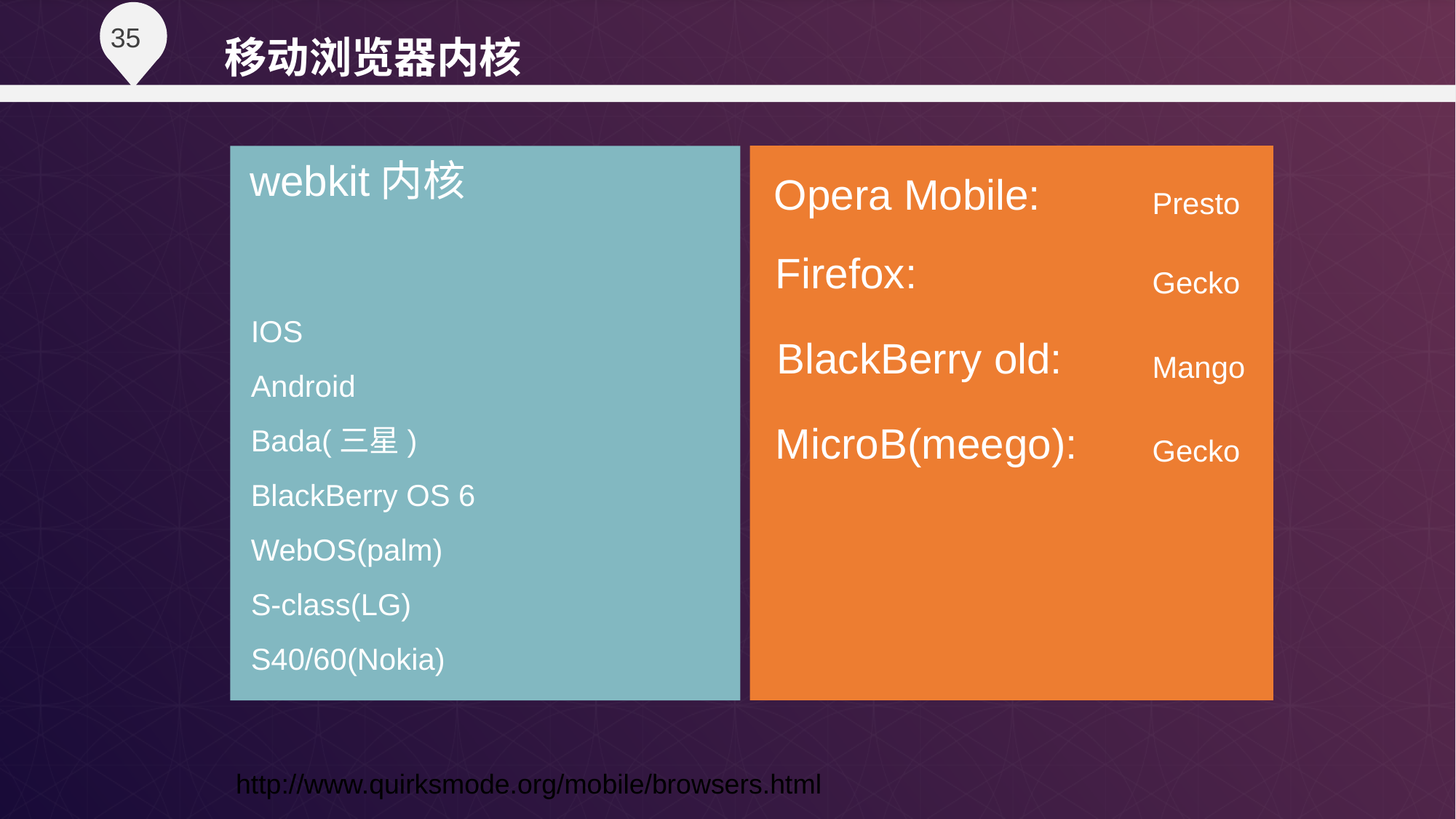

移动浏览器内核

webkit内核
Presto
Opera Mobile:
Gecko
Firefox:
IOS
Android
Bada(三星)
BlackBerry OS 6
WebOS(palm)
S-class(LG)
S40/60(Nokia)
Mango
BlackBerry old:
Gecko
MicroB(meego):
http://www.quirksmode.org/mobile/browsers.html